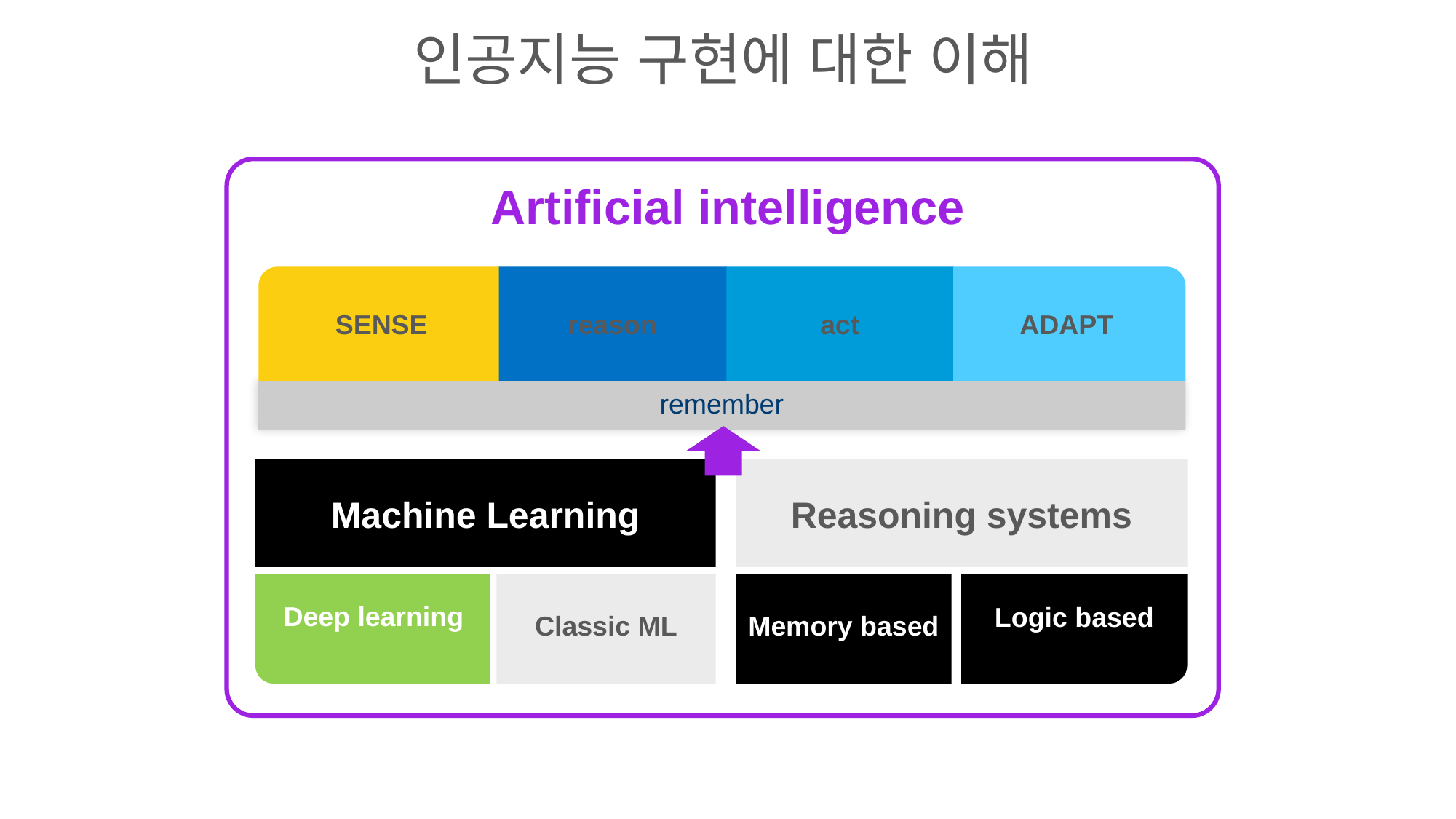

인공지능 구현에 대한 이해

Artificial intelligence
SENSE
reason
act
ADAPT
remember

Machine Learning
Reasoning systems
Classic ML
Memory based

Deep learning
Logic based